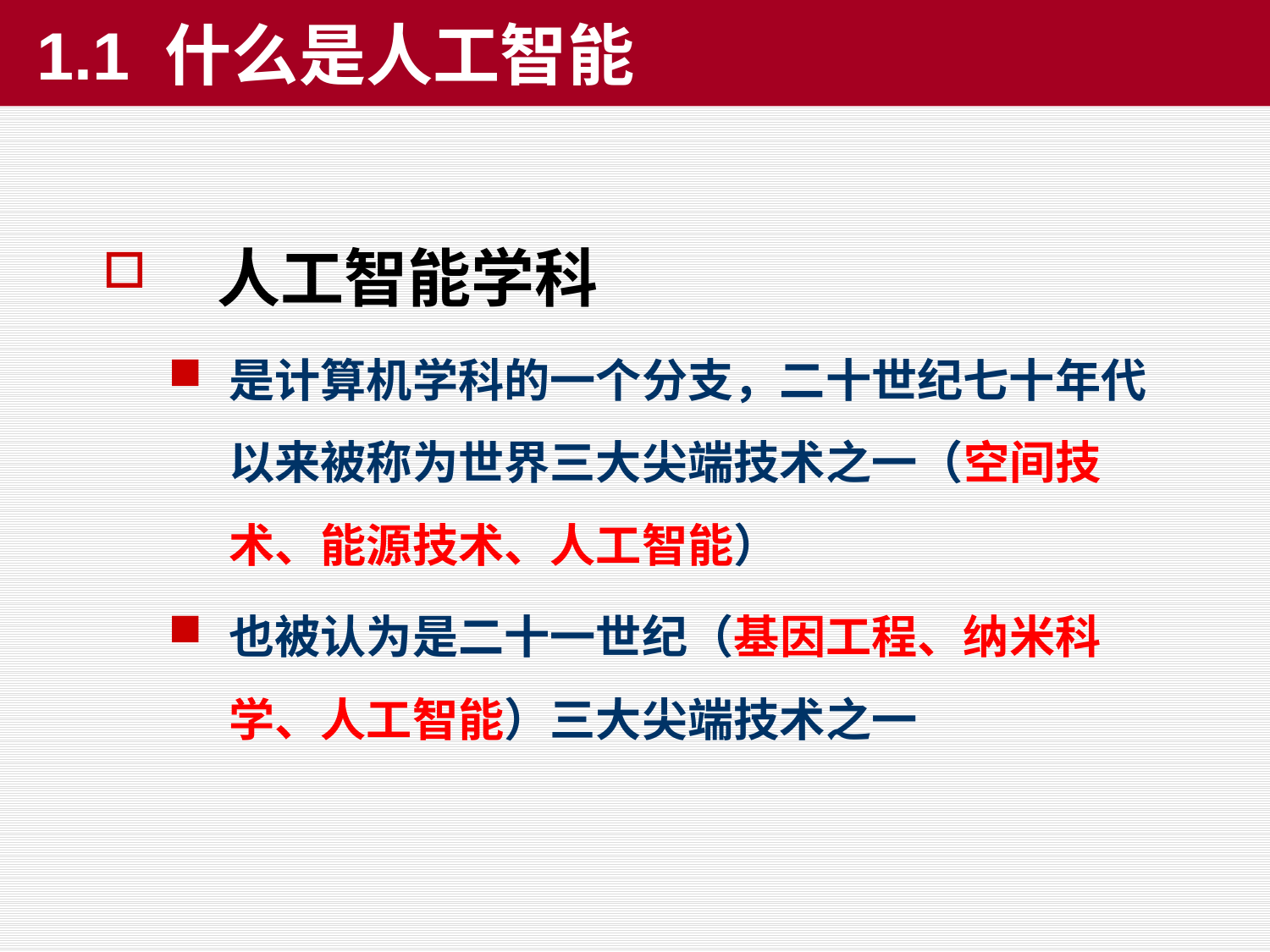

1.1 什么是人工智能
　人工智能学科
是计算机学科的一个分支，二十世纪七十年代以来被称为世界三大尖端技术之一（空间技术、能源技术、人工智能）
也被认为是二十一世纪（基因工程、纳米科学、人工智能）三大尖端技术之一